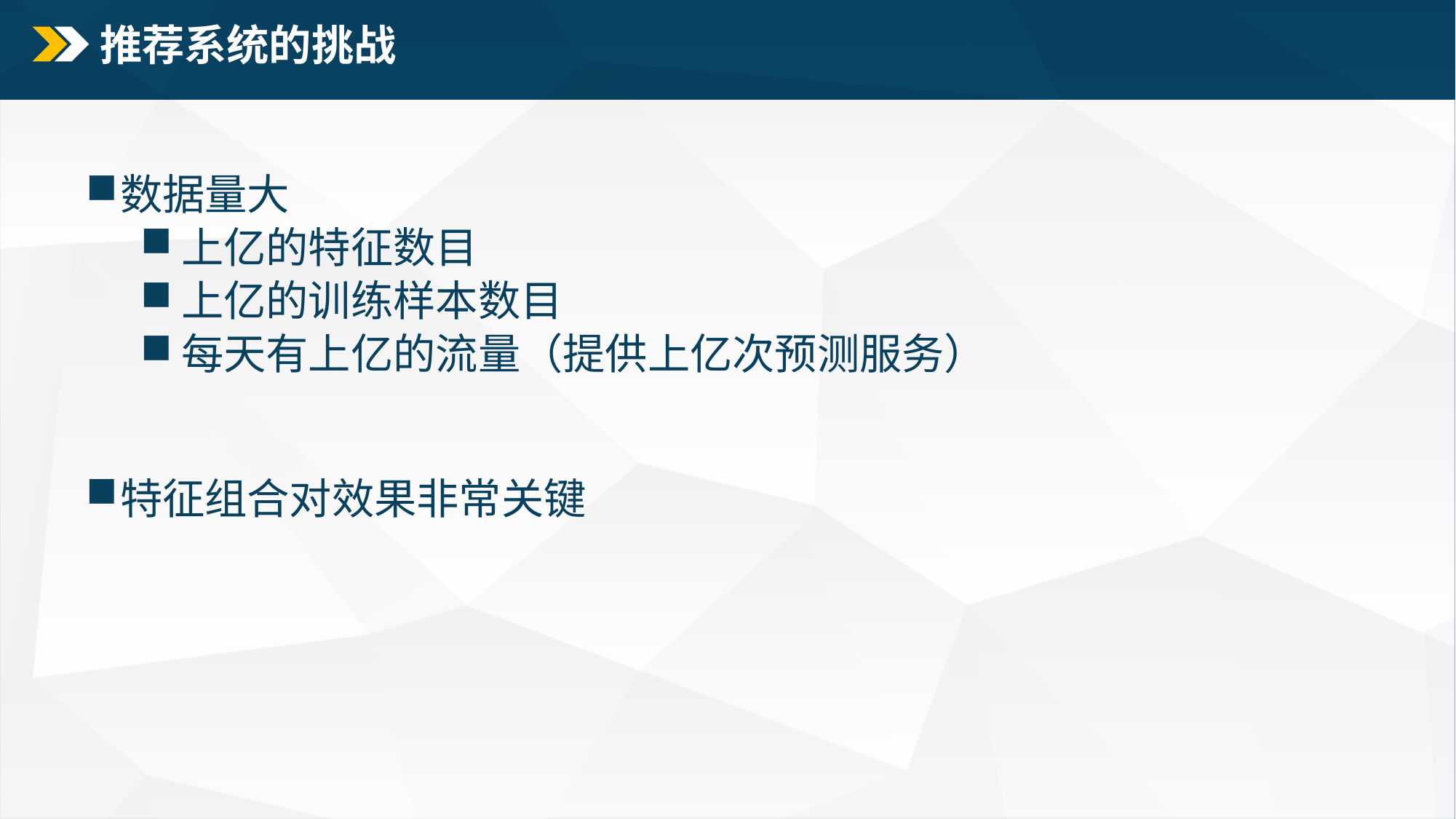

# 推荐系统的挑战
数据量大
上亿的特征数目
上亿的训练样本数目
每天有上亿的流量（提供上亿次预测服务）

特征组合对效果非常关键